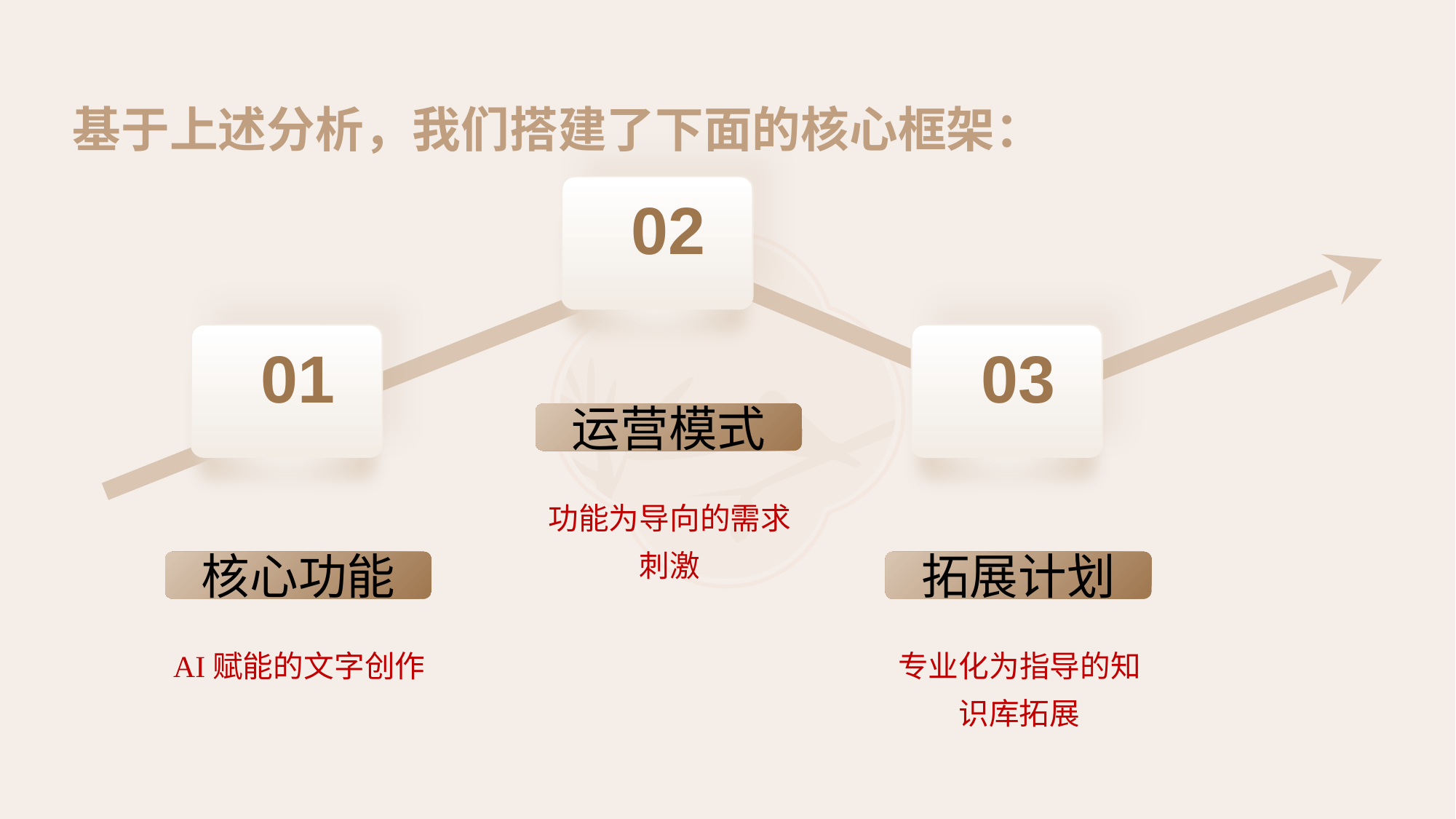

# 基于上述分析，我们搭建了下面的核心框架：
02

01
03

运营模式
功能为导向的需求刺激
核心功能
拓展计划
AI赋能的文字创作

专业化为指导的知识库拓展